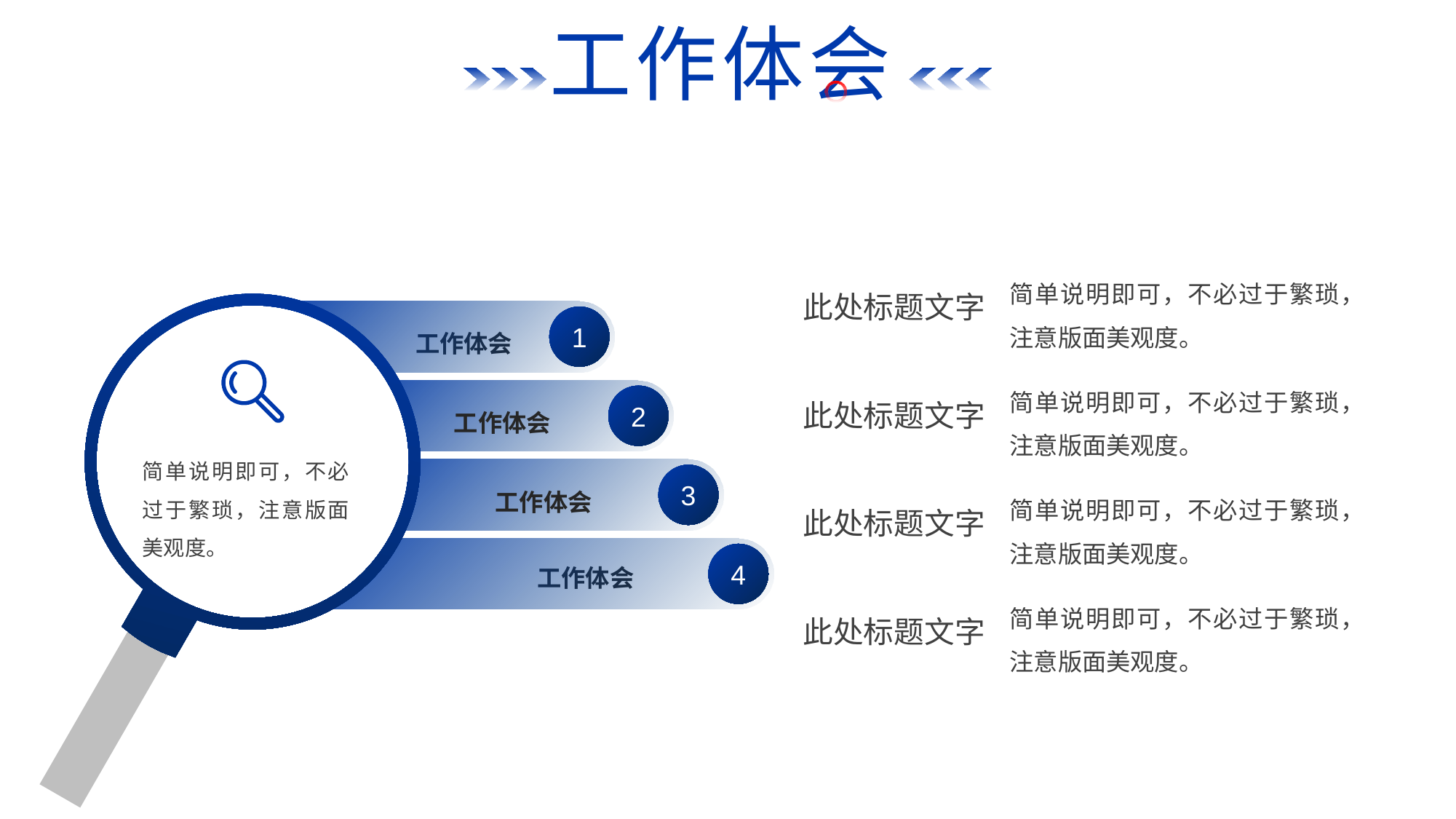

工作体会

简单说明即可，不必过于繁琐，注意版面美观度。
此处标题文字

1
工作体会
工作体会

2
工作体会

3
工作体会
工作体会
工作体会

4
简单说明即可，不必过于繁琐，注意版面美观度。
此处标题文字
简单说明即可，不必过于繁琐，注意版面美观度。
简单说明即可，不必过于繁琐，注意版面美观度。
此处标题文字
简单说明即可，不必过于繁琐，注意版面美观度。
此处标题文字